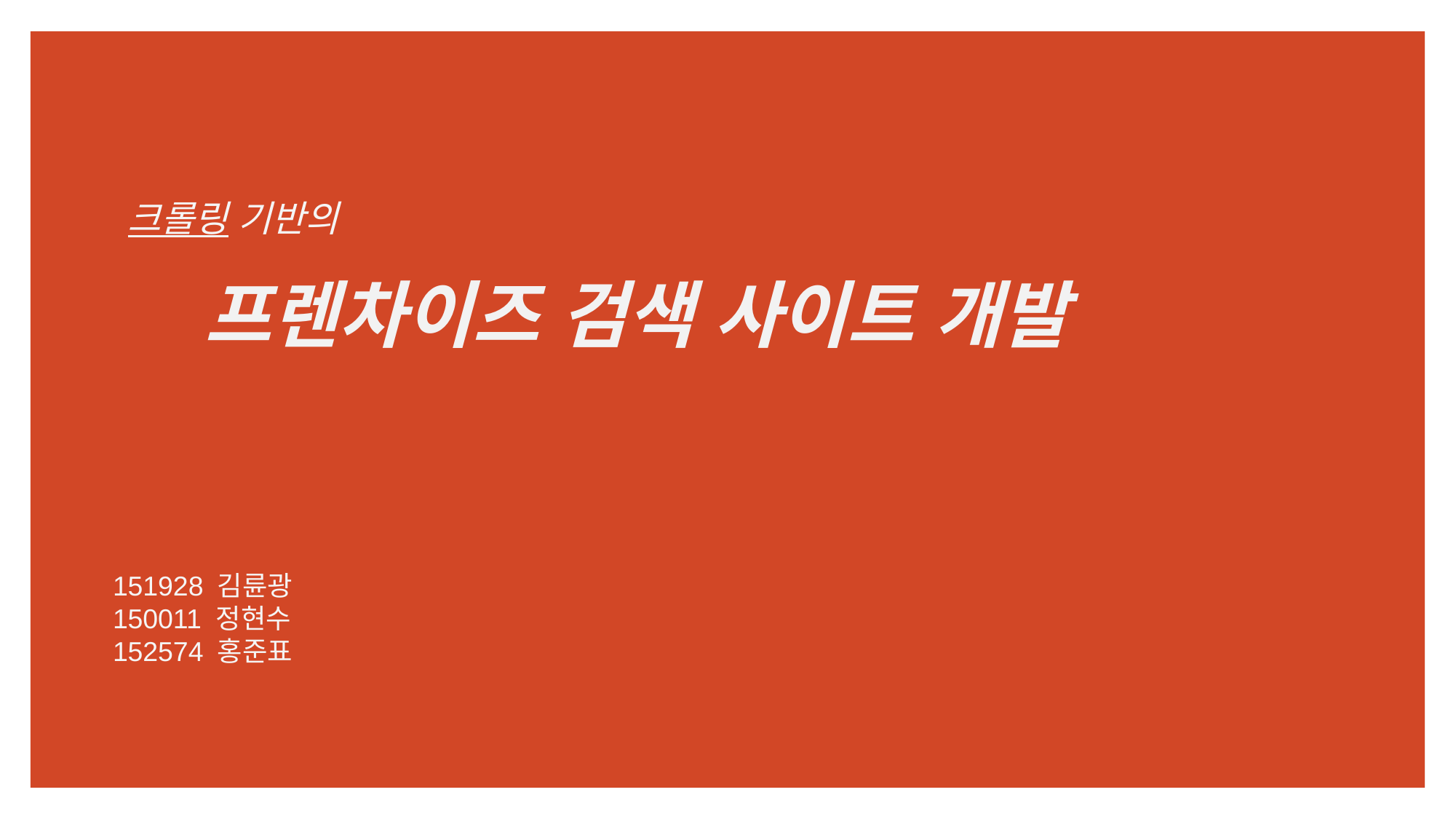

# 프렌차이즈 검색 사이트 개발
크롤링 기반의
151928 김륜광
150011 정현수
152574 홍준표